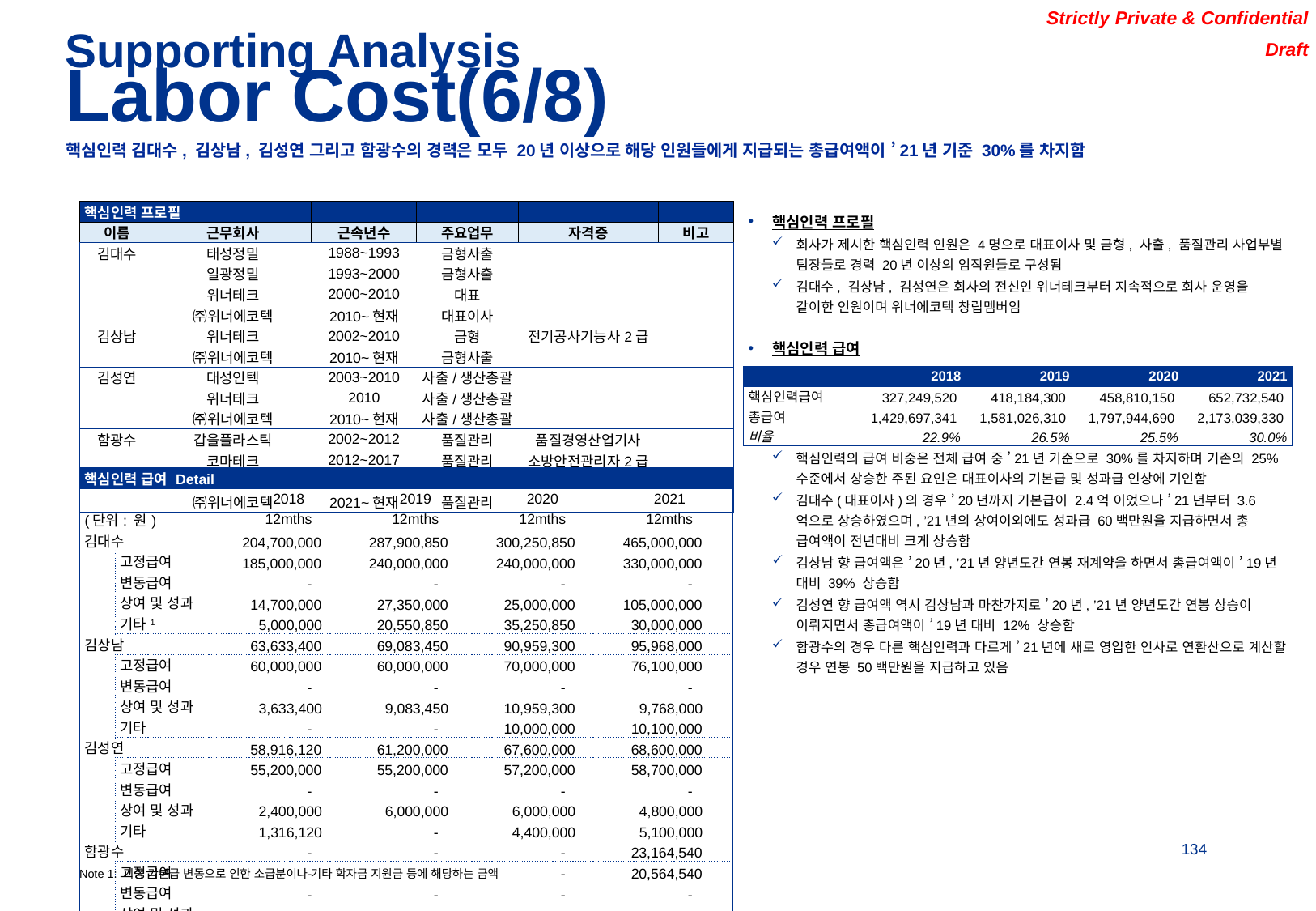

Supporting Analysis
Labor Cost(6/8)
핵심인력 김대수, 김상남, 김성연 그리고 함광수의 경력은 모두 20년 이상으로 해당 인원들에게 지급되는 총급여액이 ’21년 기준 30%를 차지함
핵심인력 프로필
회사가 제시한 핵심인력 인원은 4명으로 대표이사 및 금형, 사출, 품질관리 사업부별 팀장들로 경력 20년 이상의 임직원들로 구성됨
김대수, 김상남, 김성연은 회사의 전신인 위너테크부터 지속적으로 회사 운영을 같이한 인원이며 위너에코텍 창립멤버임

핵심인력 급여

핵심인력의 급여 비중은 전체 급여 중 ’21년 기준으로 30%를 차지하며 기존의 25% 수준에서 상승한 주된 요인은 대표이사의 기본급 및 성과급 인상에 기인함
김대수(대표이사)의 경우 ’20년까지 기본급이 2.4억 이었으나 ’21년부터 3.6억으로 상승하였으며, ’21년의 상여이외에도 성과급 60백만원을 지급하면서 총 급여액이 전년대비 크게 상승함
김상남 향 급여액은 ’20년, ’21년 양년도간 연봉 재계약을 하면서 총급여액이 ’19년 대비 39% 상승함
김성연 향 급여액 역시 김상남과 마찬가지로 ’20년, ’21년 양년도간 연봉 상승이 이뤄지면서 총급여액이 ’19년 대비 12% 상승함
함광수의 경우 다른 핵심인력과 다르게 ’21년에 새로 영입한 인사로 연환산으로 계산할 경우 연봉 50백만원을 지급하고 있음

| 핵심인력 프로필 |  |  |  |  |  |
| --- | --- | --- | --- | --- | --- |
| 이름 | 근무회사 | 근속년수 | 주요업무 | 자격증 | 비고 |
| 김대수 | 태성정밀 | 1988~1993 | 금형사출 |  |  |
|  | 일광정밀 | 1993~2000 | 금형사출 |  |  |
|  | 위너테크 | 2000~2010 | 대표 |  |  |
|  | ㈜위너에코텍 | 2010~현재 | 대표이사 |  |  |
| 김상남 | 위너테크 | 2002~2010 | 금형 | 전기공사기능사2급 |  |
|  | ㈜위너에코텍 | 2010~현재 | 금형사출 |  |  |
| 김성연 | 대성인텍 | 2003~2010 | 사출/생산총괄 |  |  |
|  | 위너테크 | 2010 | 사출/생산총괄 |  |  |
|  | ㈜위너에코텍 | 2010~현재 | 사출/생산총괄 |  |  |
| 함광수 | 갑을플라스틱 | 2002~2012 | 품질관리 | 품질경영산업기사 |  |
|  | 코마테크 | 2012~2017 | 품질관리 | 소방안전관리자2급 |  |
|  | 스카이크로스 | 2018~2021 | 품질관리 |  |  |
|  | ㈜위너에코텍 | 2021~현재 | 품질관리 |  |  |
|  |  | 2018 | 2019 | 2020 | 2021 |
| --- | --- | --- | --- | --- | --- |
| 핵심인력급여 |  | 327,249,520 | 418,184,300 | 458,810,150 | 652,732,540 |
| 총급여 |  | 1,429,697,341 | 1,581,026,310 | 1,797,944,690 | 2,173,039,330 |
| 비율 |  | 22.9% | 26.5% | 25.5% | 30.0% |
| 핵심인력 급여 Detail |  |  |  |  |  |
| --- | --- | --- | --- | --- | --- |
|  |  | 2018 | 2019 | 2020 | 2021 |
| (단위: 원) |  | 12mths | 12mths | 12mths | 12mths |
| 김대수 |  | 204,700,000 | 287,900,850 | 300,250,850 | 465,000,000 |
|  | 고정급여 | 185,000,000 | 240,000,000 | 240,000,000 | 330,000,000 |
|  | 변동급여 | - | - | - | - |
|  | 상여 및 성과 | 14,700,000 | 27,350,000 | 25,000,000 | 105,000,000 |
|  | 기타1 | 5,000,000 | 20,550,850 | 35,250,850 | 30,000,000 |
| 김상남 |  | 63,633,400 | 69,083,450 | 90,959,300 | 95,968,000 |
|  | 고정급여 | 60,000,000 | 60,000,000 | 70,000,000 | 76,100,000 |
|  | 변동급여 | - | - | - | - |
|  | 상여 및 성과 | 3,633,400 | 9,083,450 | 10,959,300 | 9,768,000 |
|  | 기타 | - | - | 10,000,000 | 10,100,000 |
| 김성연 |  | 58,916,120 | 61,200,000 | 67,600,000 | 68,600,000 |
|  | 고정급여 | 55,200,000 | 55,200,000 | 57,200,000 | 58,700,000 |
|  | 변동급여 | - | - | - | - |
|  | 상여 및 성과 | 2,400,000 | 6,000,000 | 6,000,000 | 4,800,000 |
|  | 기타 | 1,316,120 | - | 4,400,000 | 5,100,000 |
| 함광수 |  | - | - | - | 23,164,540 |
|  | 고정급여 | - | - | - | 20,564,540 |
|  | 변동급여 | - | - | - | - |
|  | 상여 및 성과 | - | - | - | - |
|  | 기타 | - | - | - | 2,600,000 |

Note 1: 기중 기본급 변동으로 인한 소급분이나 기타 학자금 지원금 등에 해당하는 금액